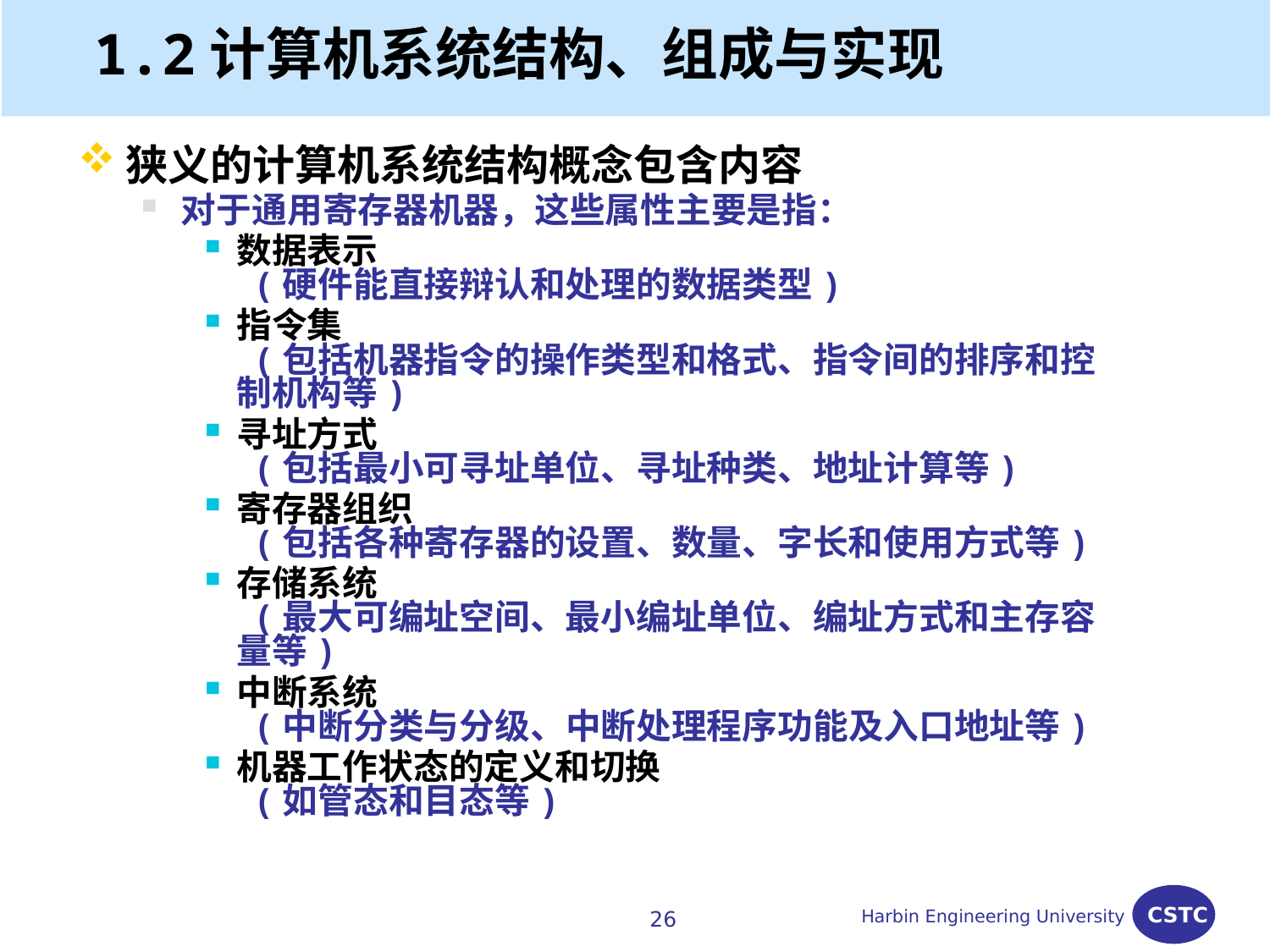

# 1.2计算机系统结构、组成与实现
狭义的计算机系统结构概念包含内容
对于通用寄存器机器，这些属性主要是指：
数据表示
 (硬件能直接辩认和处理的数据类型)
指令集
 (包括机器指令的操作类型和格式、指令间的排序和控制机构等)
寻址方式
 (包括最小可寻址单位、寻址种类、地址计算等)
寄存器组织
 (包括各种寄存器的设置、数量、字长和使用方式等)
存储系统
 (最大可编址空间、最小编址单位、编址方式和主存容量等)
中断系统
 (中断分类与分级、中断处理程序功能及入口地址等)
机器工作状态的定义和切换
 (如管态和目态等)

26
Harbin Engineering University